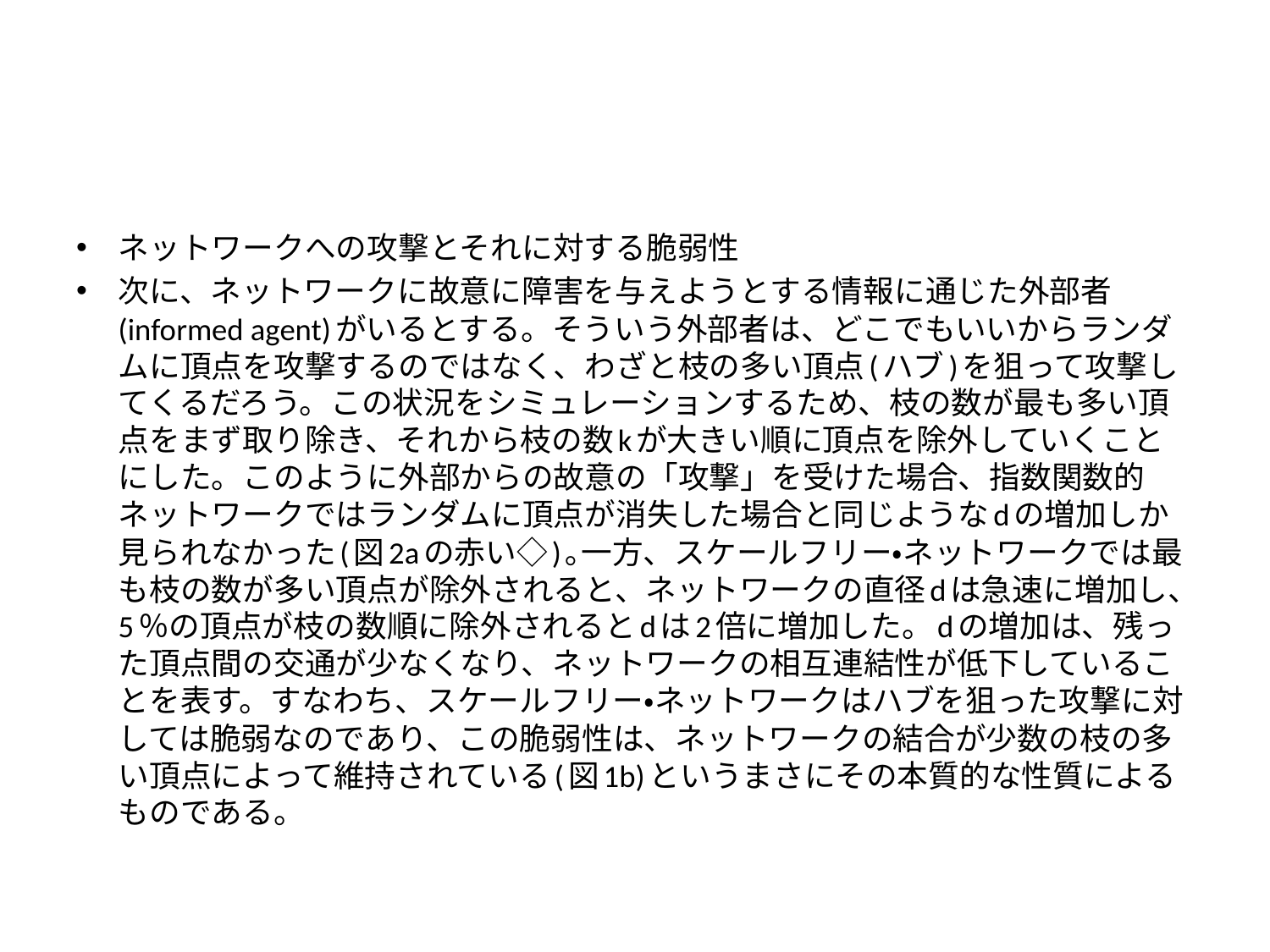

#
ネットワークへの攻撃とそれに対する脆弱性
次に、ネットワークに故意に障害を与えようとする情報に通じた外部者(informed agent)がいるとする。そういう外部者は、どこでもいいからランダムに頂点を攻撃するのではなく、わざと枝の多い頂点(ハブ)を狙って攻撃してくるだろう。この状況をシミュレーションするため、枝の数が最も多い頂点をまず取り除き、それから枝の数kが大きい順に頂点を除外していくことにした。このように外部からの故意の「攻撃」を受けた場合、指数関数的ネットワークではランダムに頂点が消失した場合と同じようなdの増加しか見られなかった(図2aの赤い◇)｡一方、スケールフリー・ネットワークでは最も枝の数が多い頂点が除外されると、ネットワークの直径dは急速に増加し、5％の頂点が枝の数順に除外されるとdは2倍に増加した。dの増加は、残った頂点間の交通が少なくなり、ネットワークの相互連結性が低下していることを表す。すなわち、スケールフリー・ネットワークはハブを狙った攻撃に対しては脆弱なのであり、この脆弱性は、ネットワークの結合が少数の枝の多い頂点によって維持されている(図1b)というまさにその本質的な性質によるものである。